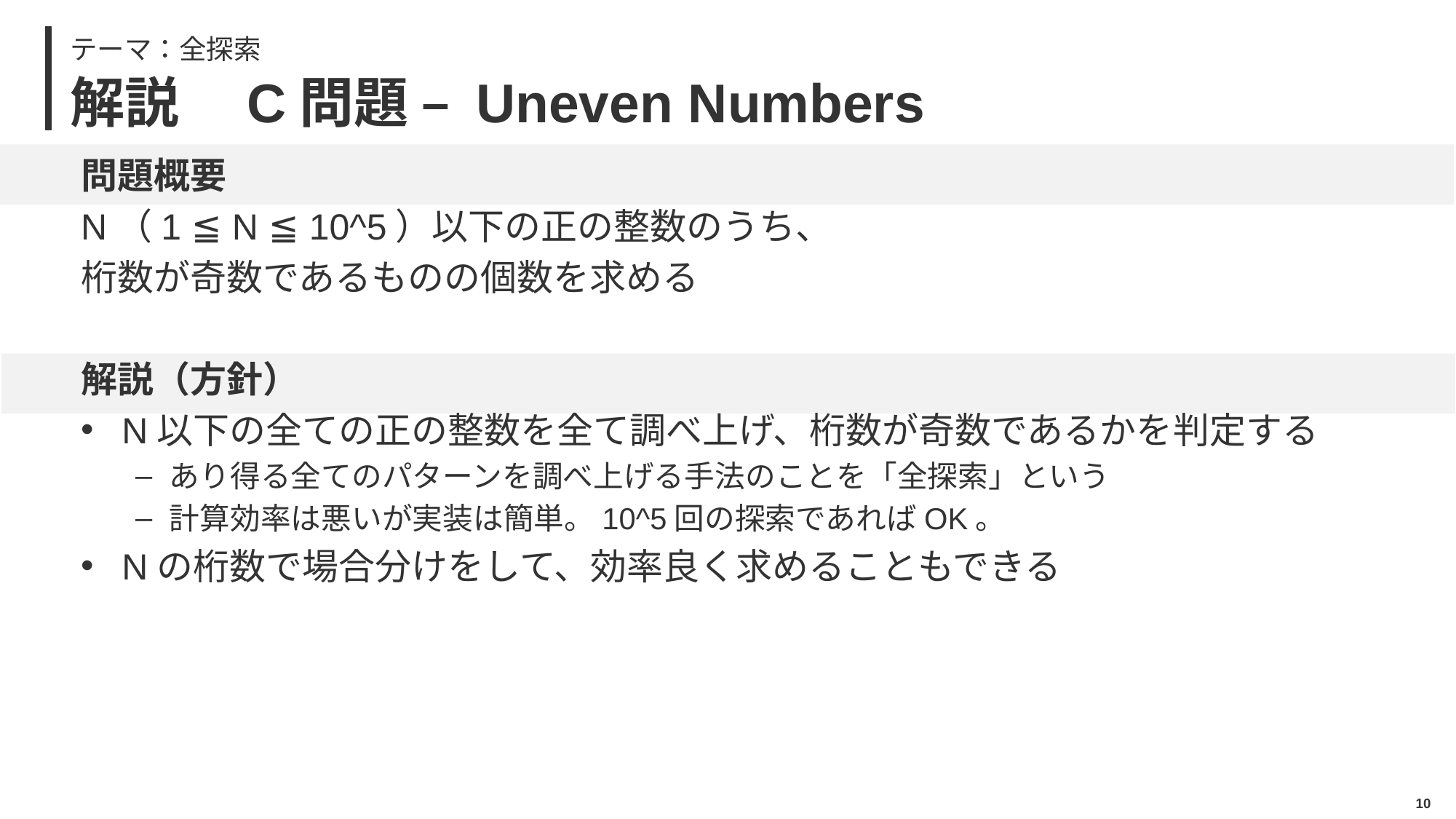

テーマ：全探索
# 解説　C問題 – Uneven Numbers

問題概要
N（1 ≦ N ≦ 10^5）以下の正の整数のうち、
桁数が奇数であるものの個数を求める

解説（方針）
N以下の全ての正の整数を全て調べ上げ、桁数が奇数であるかを判定する
あり得る全てのパターンを調べ上げる手法のことを「全探索」という
計算効率は悪いが実装は簡単。10^5回の探索であればOK。
Nの桁数で場合分けをして、効率良く求めることもできる

10